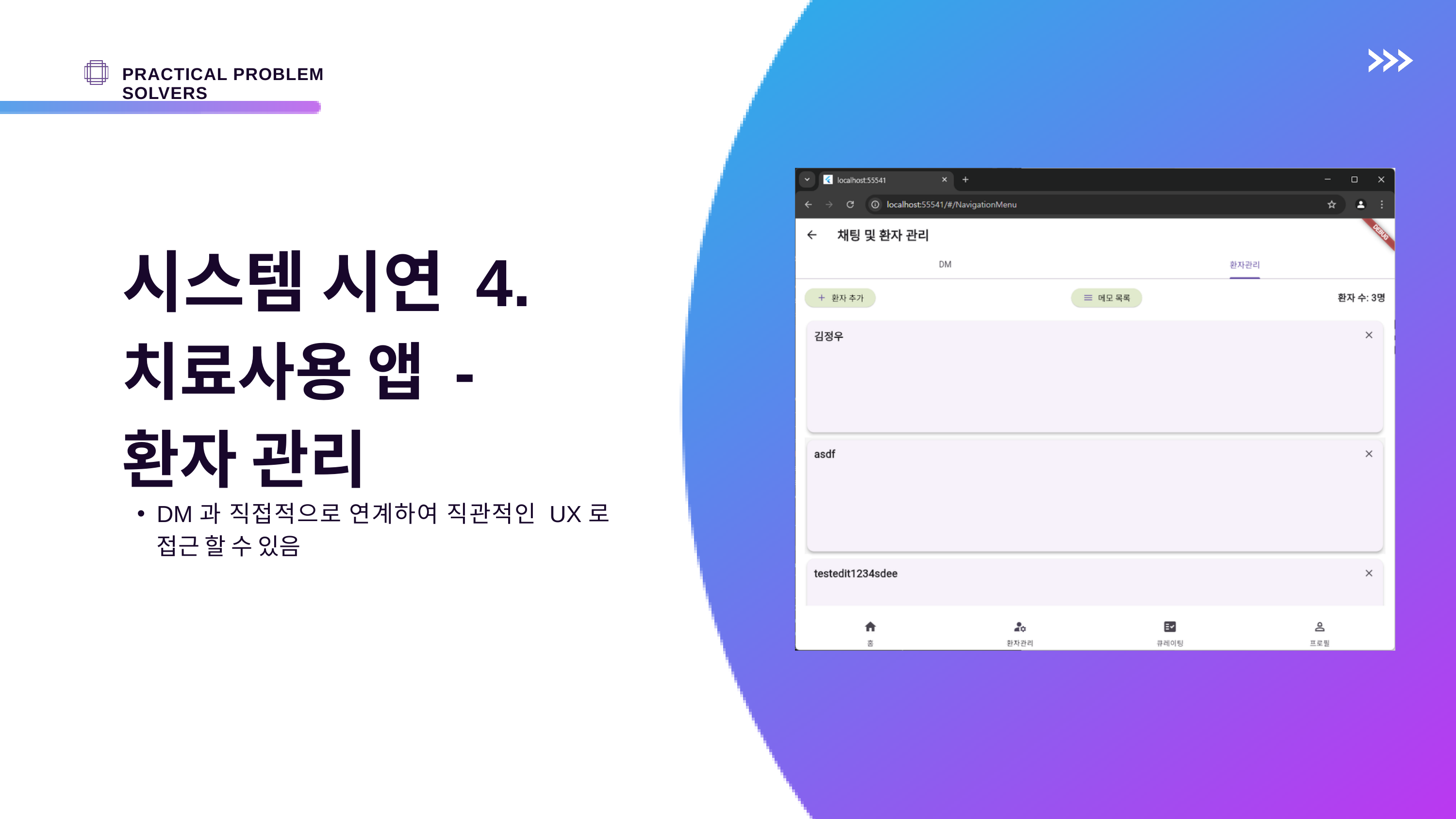

PRACTICAL PROBLEM SOLVERS

시스템 시연 4.
치료사용 앱 -
환자 관리
DM과 직접적으로 연계하여 직관적인 UX로 접근 할 수 있음